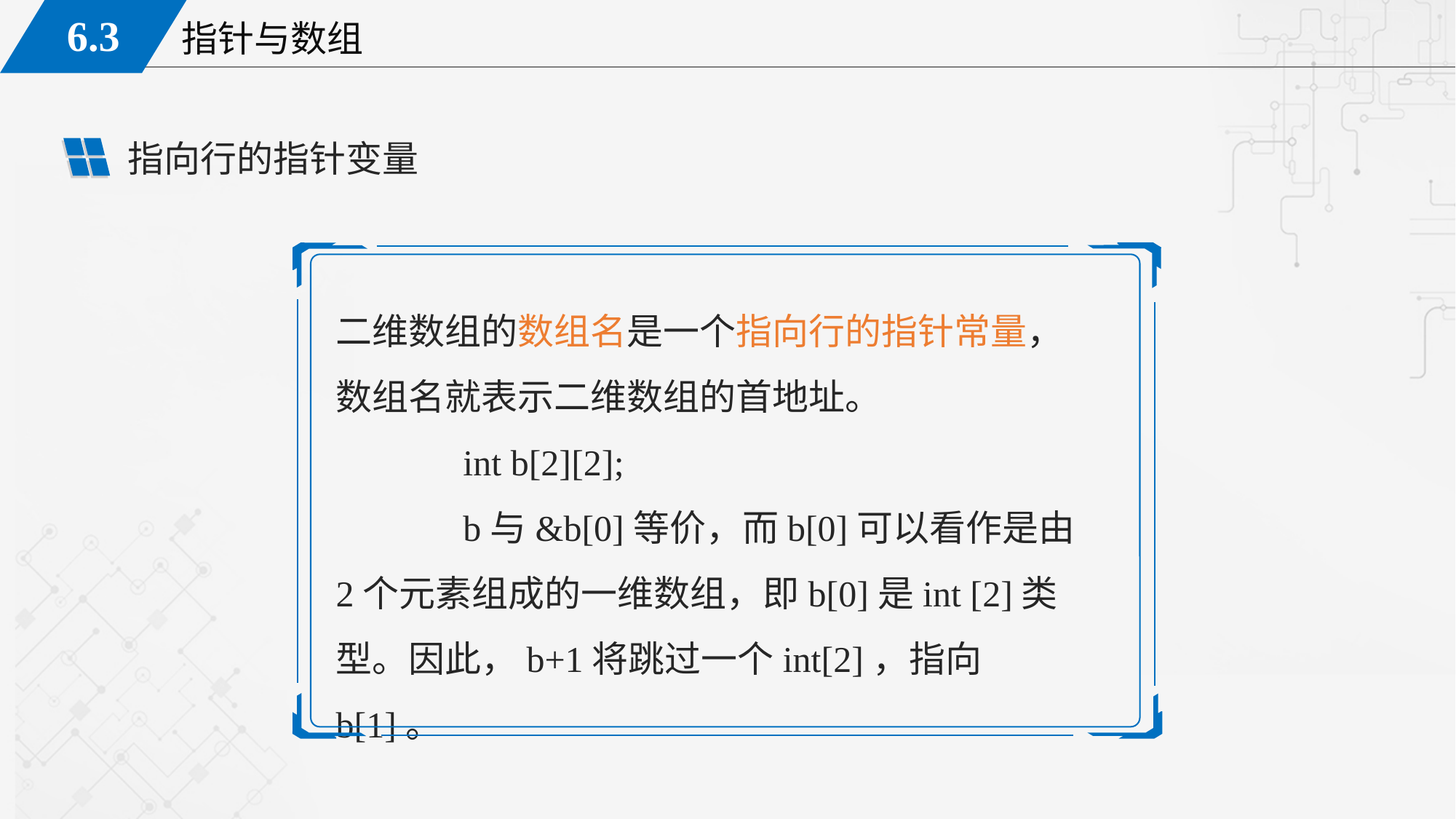

指向行的指针变量

二维数组的数组名是一个指向行的指针常量，数组名就表示二维数组的首地址。
              int b[2][2];
              b与&b[0]等价，而b[0]可以看作是由2个元素组成的一维数组，即b[0]是int [2]类型。因此，b+1将跳过一个int[2]，指向b[1]。